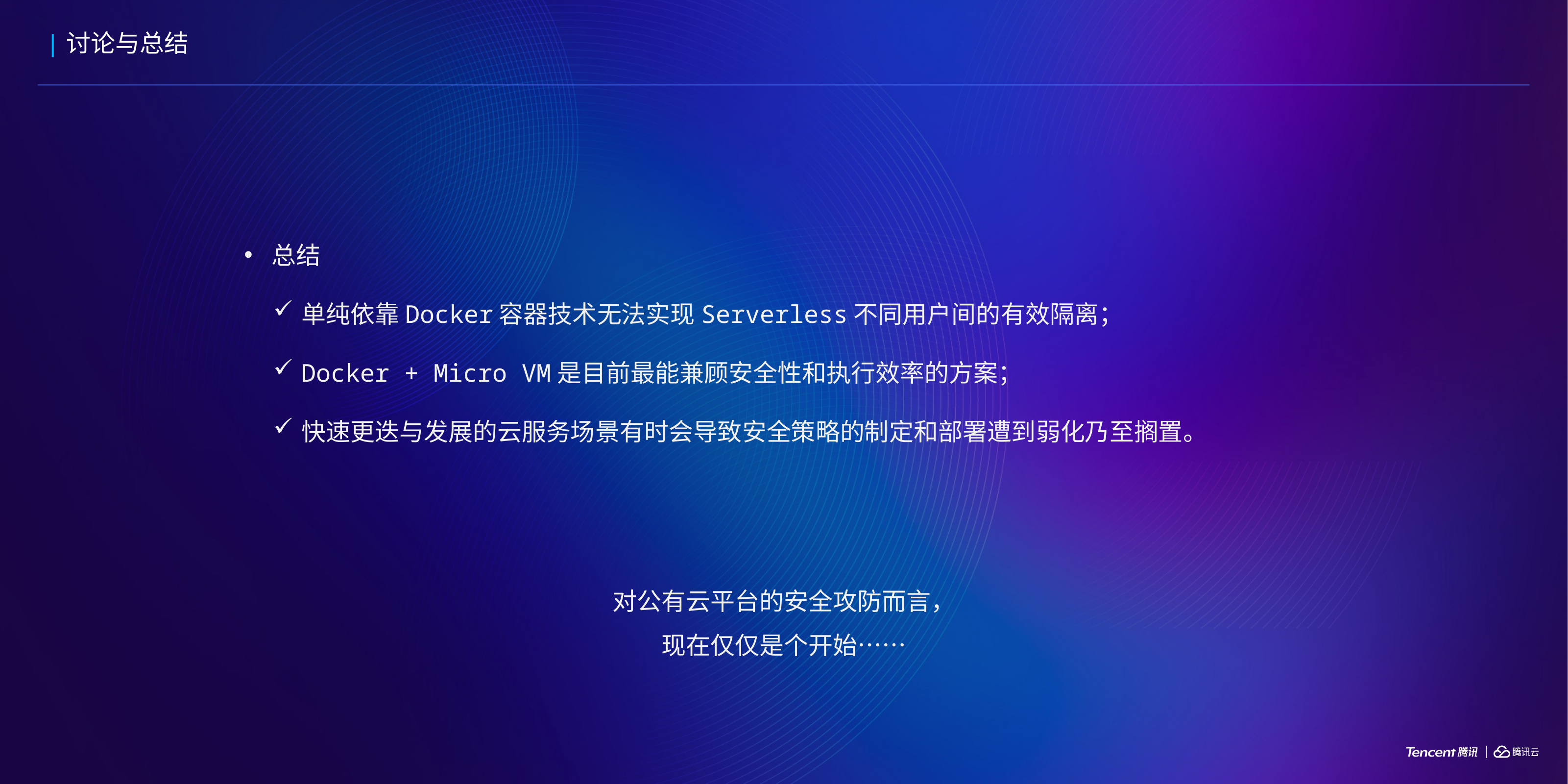

讨论与总结
总结
单纯依靠Docker容器技术无法实现Serverless不同用户间的有效隔离；
Docker + Micro VM是目前最能兼顾安全性和执行效率的方案；
快速更迭与发展的云服务场景有时会导致安全策略的制定和部署遭到弱化乃至搁置。

对公有云平台的安全攻防而言，
现在仅仅是个开始……